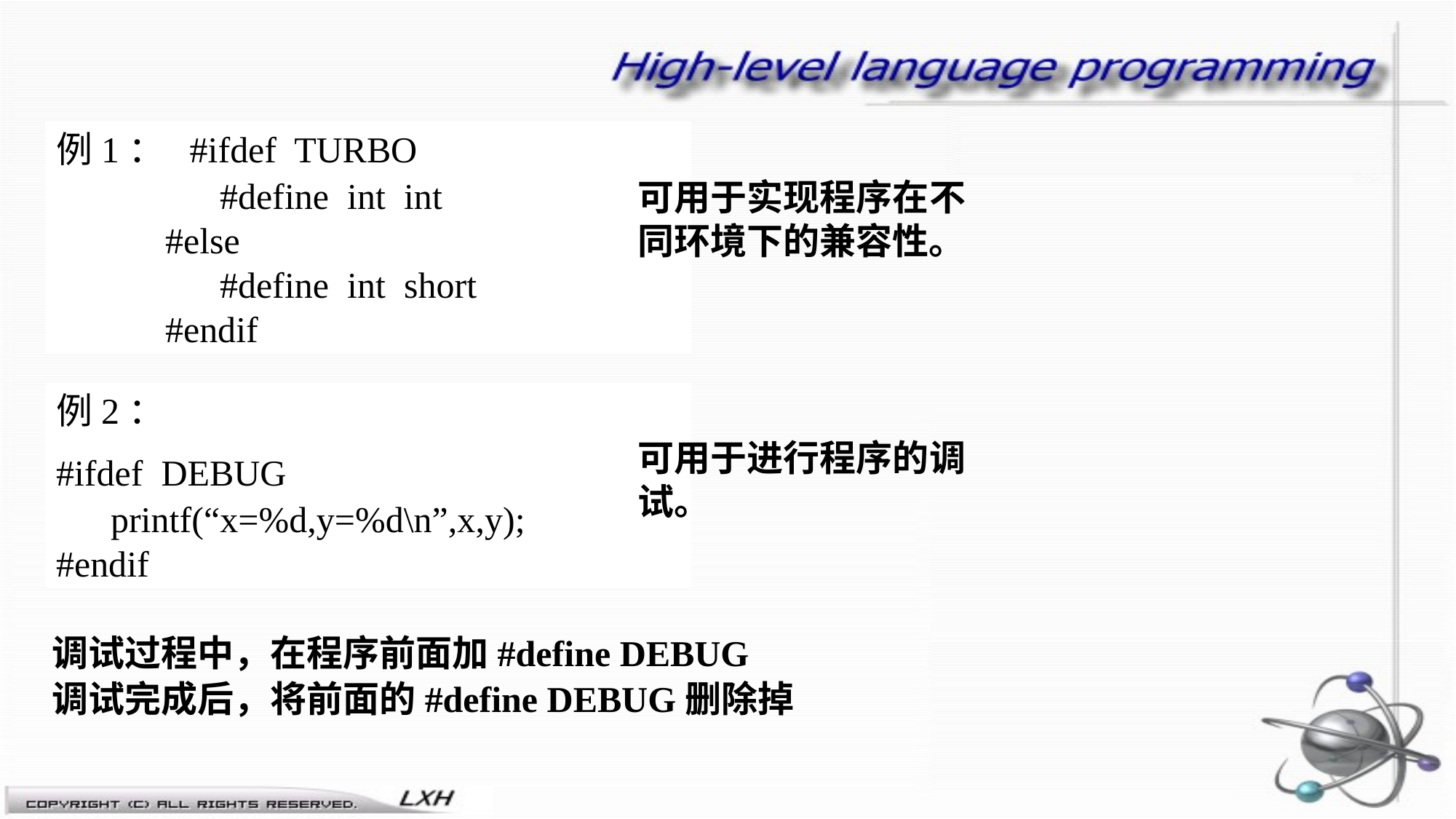

例1：  #ifdef  TURBO
                  #define  int  int
            #else
                  #define  int  short
            #endif
可用于实现程序在不同环境下的兼容性。
例2：
#ifdef  DEBUG
      printf(“x=%d,y=%d\n”,x,y);
#endif
可用于进行程序的调试。
    调试过程中，在程序前面加#define DEBUG
    调试完成后，将前面的#define DEBUG删除掉